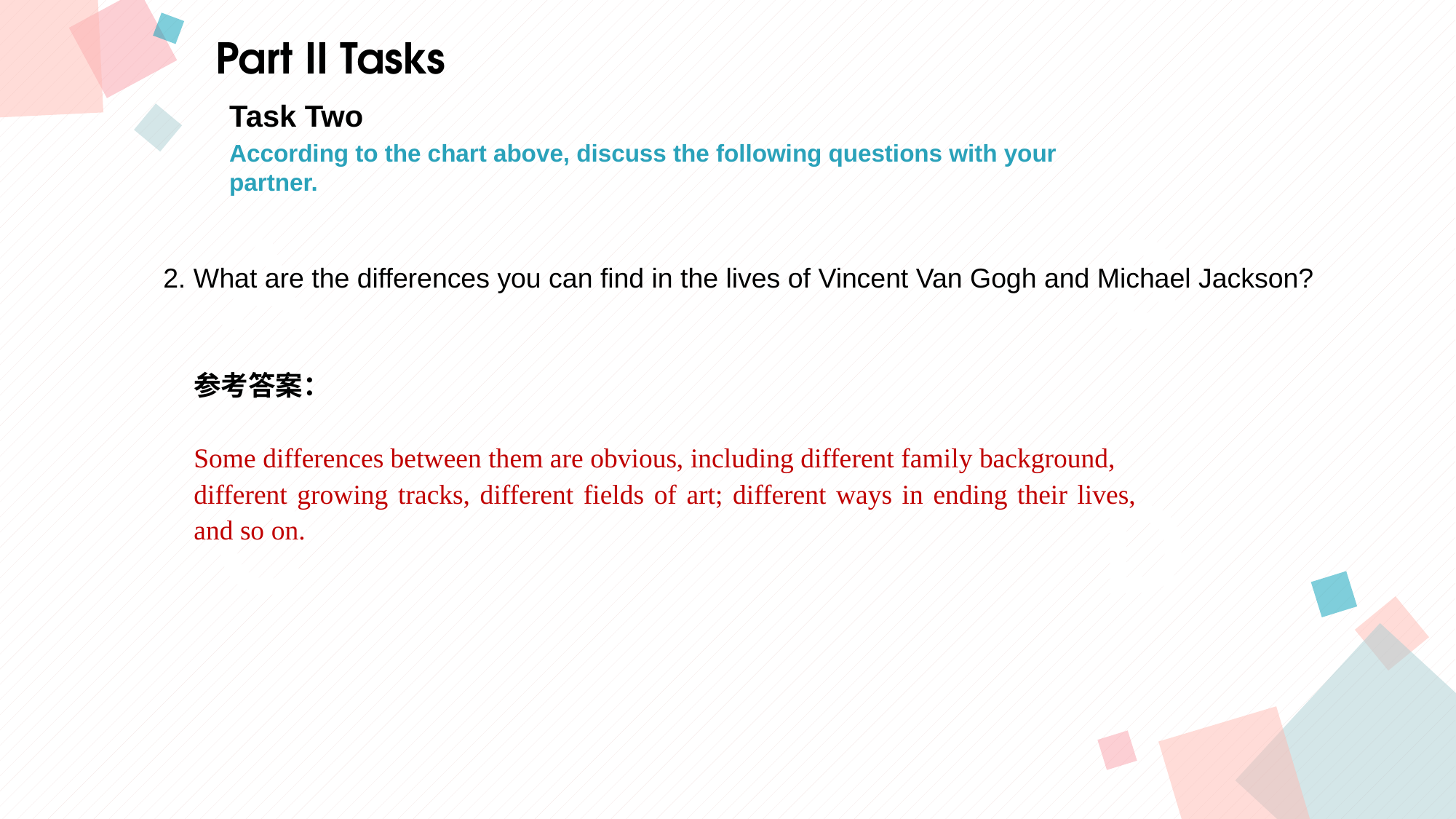

Part II Tasks
Task Two

According to the chart above, discuss the following questions with your
partner.
A
B
    2. What are the differences you can find in the lives of Vincent Van Gogh and Michael Jackson?
参考答案：

Some differences between them are obvious, including different family background,
different growing tracks, different fields of art; different ways in ending their lives, and so on.
C
D